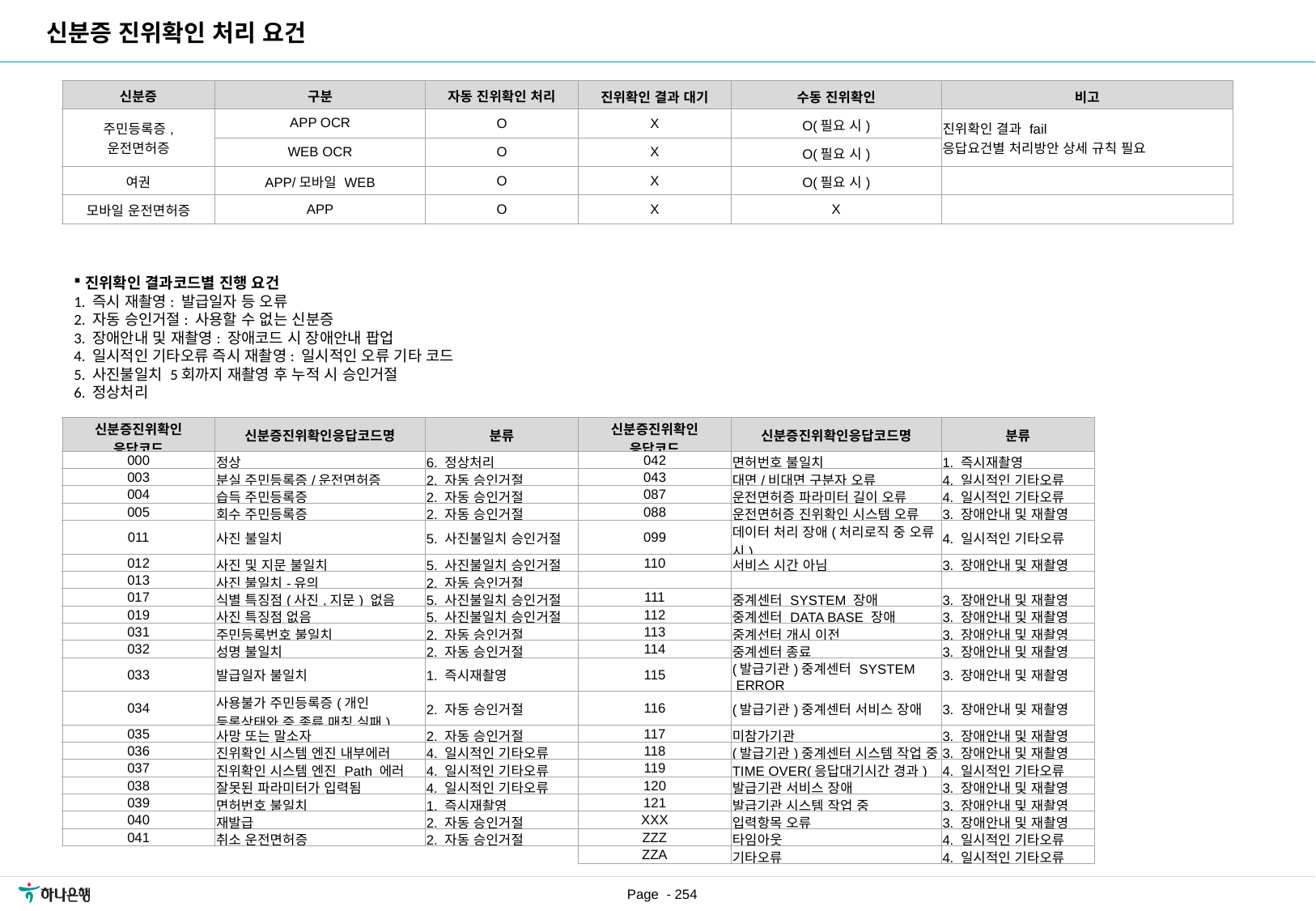

신분증 진위확인 처리 요건
| 신분증 | 구분 | 자동 진위확인 처리 | 진위확인 결과 대기 | 수동 진위확인 | 비고 |
| --- | --- | --- | --- | --- | --- |
| 주민등록증, 운전면허증 | APP OCR | O | X | O(필요 시) | 진위확인 결과 fail 응답요건별 처리방안 상세 규칙 필요 |
|  | WEB OCR | O | X | O(필요 시) |  |
| 여권 | APP/모바일 WEB | O | X | O(필요 시) |  |
| 모바일 운전면허증 | APP | O | X | X |  |
진위확인 결과코드별 진행 요건
1. 즉시 재촬영: 발급일자 등 오류
2. 자동 승인거절: 사용할 수 없는 신분증
3. 장애안내 및 재촬영: 장애코드 시 장애안내 팝업
4. 일시적인 기타오류 즉시 재촬영: 일시적인 오류 기타 코드
5. 사진불일치 5회까지 재촬영 후 누적 시 승인거절
6. 정상처리
| 신분증진위확인 응답코드 | 신분증진위확인응답코드명 | 분류 | 신분증진위확인 응답코드 | 신분증진위확인응답코드명 | 분류 |
| --- | --- | --- | --- | --- | --- |
| 000 | 정상 | 6. 정상처리 | 042 | 면허번호 불일치 | 1. 즉시재촬영 |
| 003 | 분실 주민등록증/운전면허증 | 2. 자동 승인거절 | 043 | 대면/비대면 구분자 오류 | 4. 일시적인 기타오류 |
| 004 | 습득 주민등록증 | 2. 자동 승인거절 | 087 | 운전면허증 파라미터 길이 오류 | 4. 일시적인 기타오류 |
| 005 | 회수 주민등록증 | 2. 자동 승인거절 | 088 | 운전면허증 진위확인 시스템 오류 | 3. 장애안내 및 재촬영 |
| 011 | 사진 불일치 | 5. 사진불일치 승인거절 | 099 | 데이터 처리 장애(처리로직 중 오류 시) | 4. 일시적인 기타오류 |
| 012 | 사진 및 지문 불일치 | 5. 사진불일치 승인거절 | 110 | 서비스 시간 아님 | 3. 장애안내 및 재촬영 |
| 013 | 사진 불일치-유의 | 2. 자동 승인거절 |  |  |  |
| 017 | 식별 특징점(사진,지문) 없음 | 5. 사진불일치 승인거절 | 111 | 중계센터 SYSTEM 장애 | 3. 장애안내 및 재촬영 |
| 019 | 사진 특징점 없음 | 5. 사진불일치 승인거절 | 112 | 중계센터 DATA BASE 장애 | 3. 장애안내 및 재촬영 |
| 031 | 주민등록번호 불일치 | 2. 자동 승인거절 | 113 | 중계선터 개시 이전 | 3. 장애안내 및 재촬영 |
| 032 | 성명 불일치 | 2. 자동 승인거절 | 114 | 중계센터 종료 | 3. 장애안내 및 재촬영 |
| 033 | 발급일자 불일치 | 1. 즉시재촬영 | 115 | (발급기관)중계센터 SYSTEM  ERROR | 3. 장애안내 및 재촬영 |
| 034 | 사용불가 주민등록증(개인 등록상태와 증 종류 매칭 실패) | 2. 자동 승인거절 | 116 | (발급기관)중계센터 서비스 장애 | 3. 장애안내 및 재촬영 |
| 035 | 사망 또는 말소자 | 2. 자동 승인거절 | 117 | 미참가기관 | 3. 장애안내 및 재촬영 |
| 036 | 진위확인 시스템 엔진 내부에러 | 4. 일시적인 기타오류 | 118 | (발급기관)중계센터 시스템 작업 중 | 3. 장애안내 및 재촬영 |
| 037 | 진위확인 시스템 엔진 Path 에러 | 4. 일시적인 기타오류 | 119 | TIME OVER(응답대기시간 경과) | 4. 일시적인 기타오류 |
| 038 | 잘못된 파라미터가 입력됨 | 4. 일시적인 기타오류 | 120 | 발급기관 서비스 장애 | 3. 장애안내 및 재촬영 |
| 039 | 면허번호 불일치 | 1. 즉시재촬영 | 121 | 발급기관 시스템 작업 중 | 3. 장애안내 및 재촬영 |
| 040 | 재발급 | 2. 자동 승인거절 | XXX | 입력항목 오류 | 3. 장애안내 및 재촬영 |
| 041 | 취소 운전면허증 | 2. 자동 승인거절 | ZZZ | 타임아웃 | 4. 일시적인 기타오류 |
|  |  |  | ZZA | 기타오류 | 4. 일시적인 기타오류 |